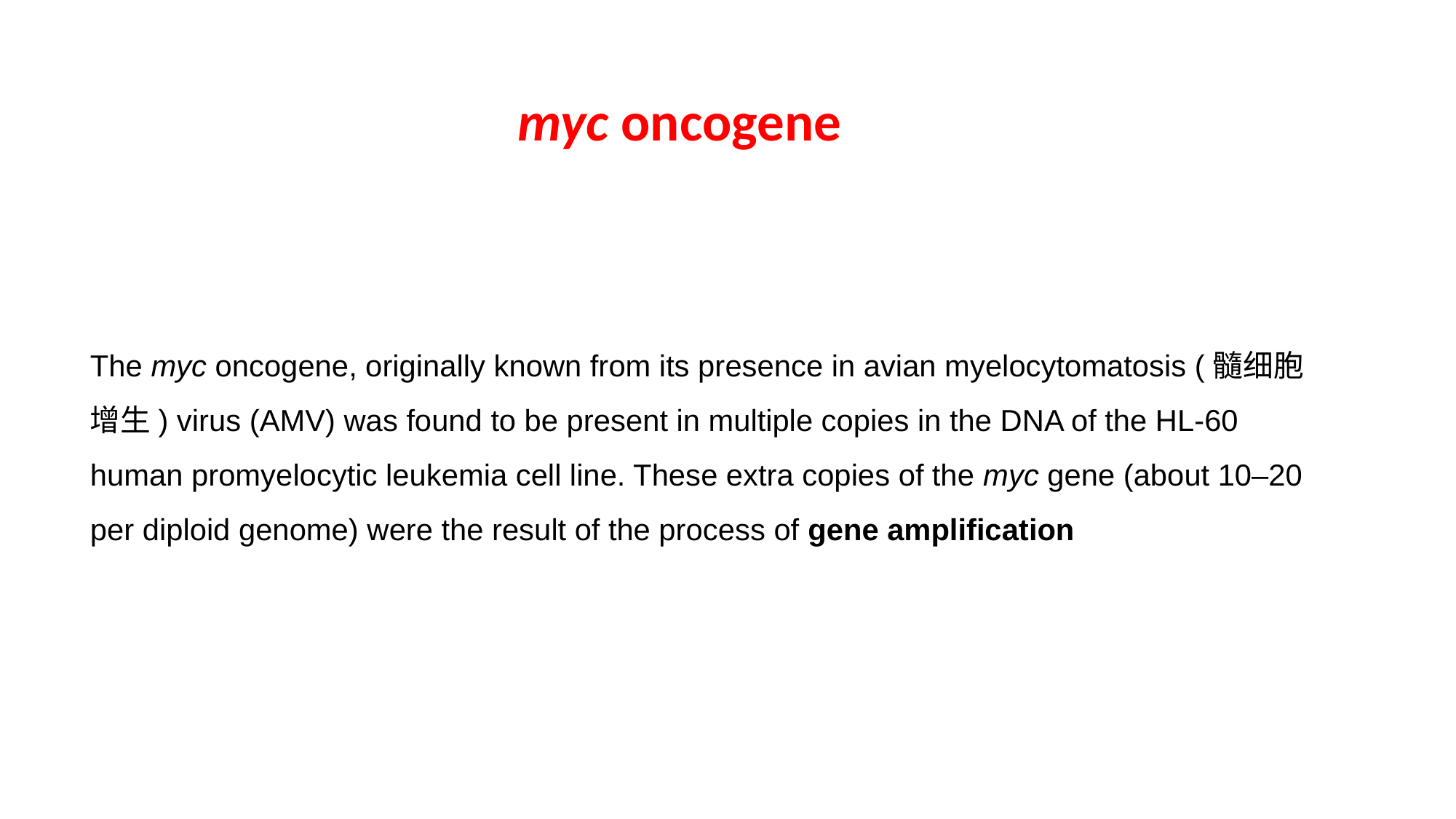

myc oncogene
The myc oncogene, originally known from its presence in avian myelocytomatosis (髓细胞增生) virus (AMV) was found to be present in multiple copies in the DNA of the HL-60 human promyelocytic leukemia cell line. These extra copies of the myc gene (about 10–20 per diploid genome) were the result of the process of gene amplification